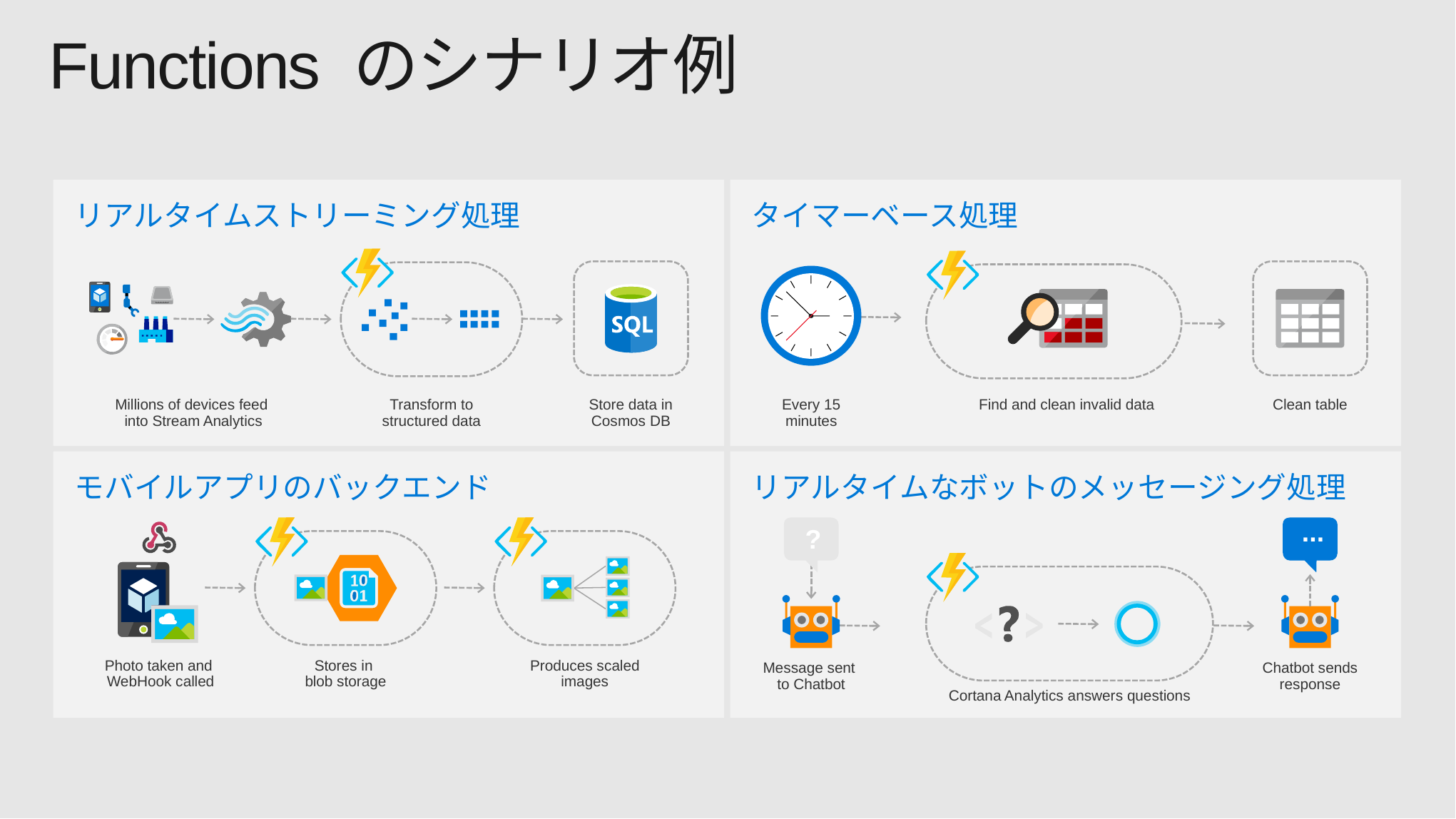

# Functions のシナリオ例
リアルタイムストリーミング処理

Millions of devices feed
into Stream Analytics
Transform to
structured data
Store data in
Cosmos DB
タイマーベース処理

Every 15
minutes
Find and clean invalid data
Clean table
モバイルアプリのバックエンド

Photo taken and
WebHook called
Stores in
blob storage
Produces scaled
images
リアルタイムなボットのメッセージング処理
...

?

Message sent
to Chatbot
Chatbot sends
response
Cortana Analytics answers questions